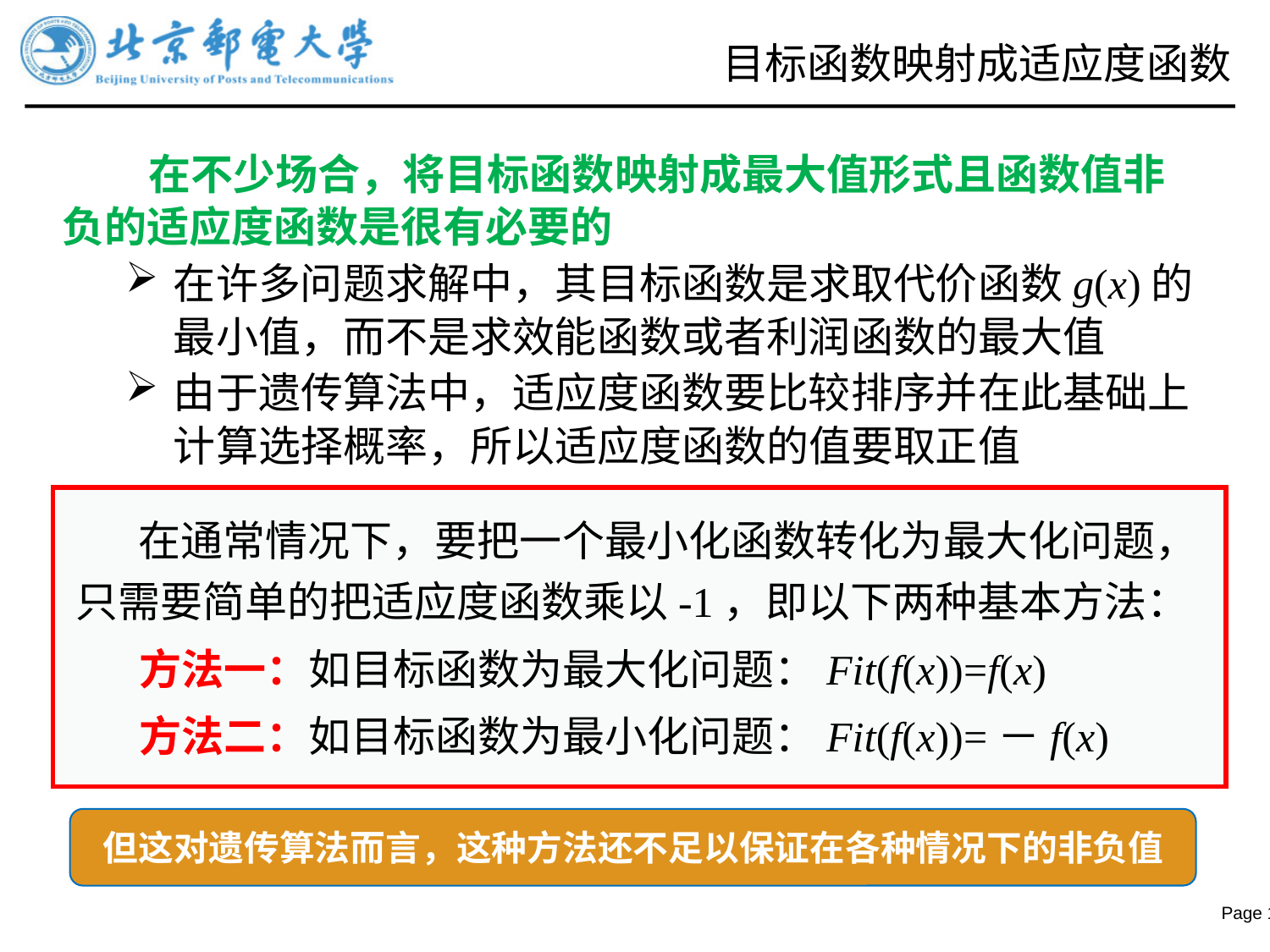

# 目标函数映射成适应度函数
        在不少场合，将目标函数映射成最大值形式且函数值非负的适应度函数是很有必要的
在许多问题求解中，其目标函数是求取代价函数g(x)的最小值，而不是求效能函数或者利润函数的最大值
由于遗传算法中，适应度函数要比较排序并在此基础上计算选择概率，所以适应度函数的值要取正值

       在通常情况下，要把一个最小化函数转化为最大化问题，只需要简单的把适应度函数乘以-1，即以下两种基本方法：
方法一：如目标函数为最大化问题：Fit(f(x))=f(x)
方法二：如目标函数为最小化问题：Fit(f(x))=－f(x)

但这对遗传算法而言，这种方法还不足以保证在各种情况下的非负值